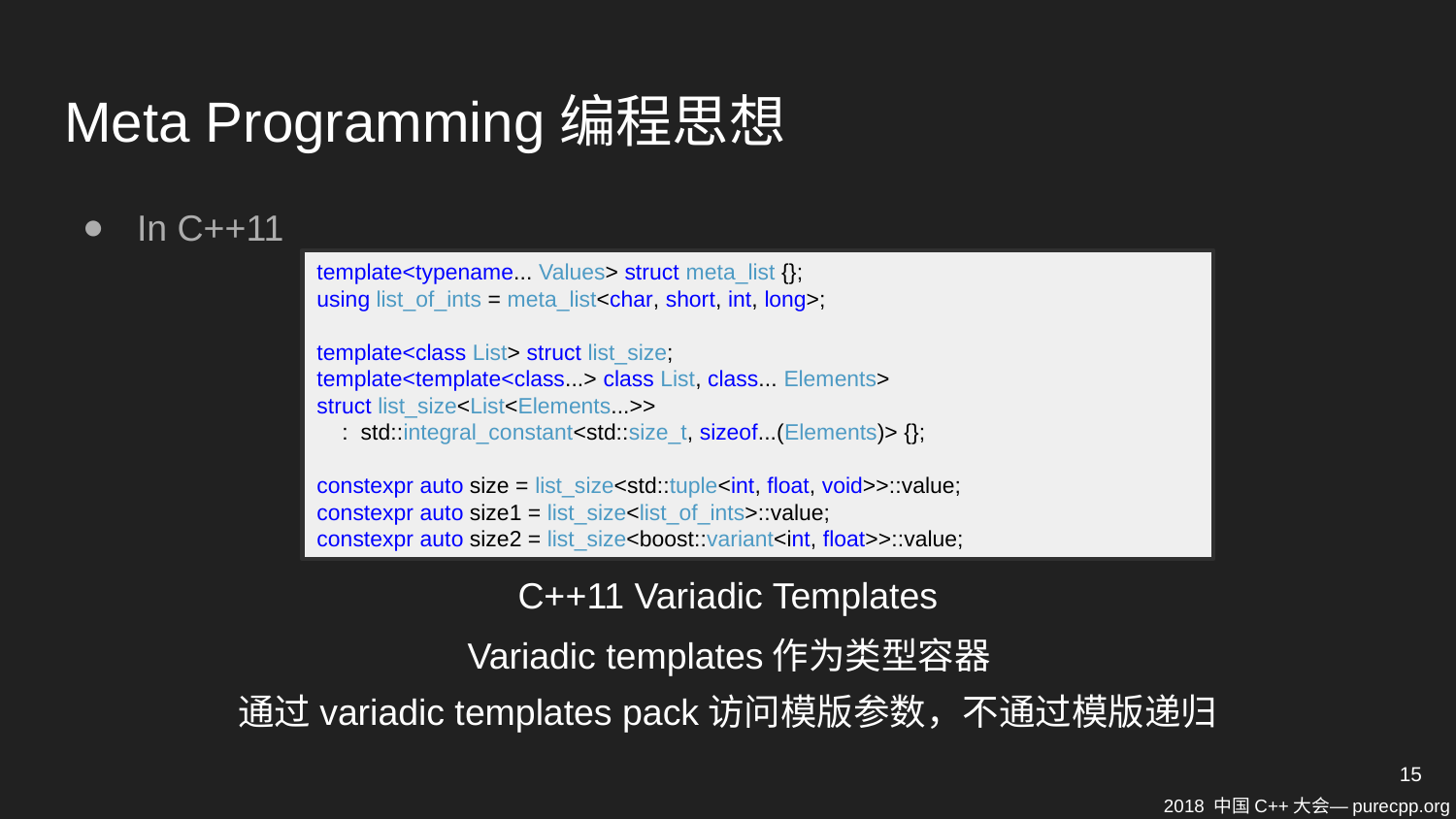

# Meta Programming编程思想
In C++11

template<typename... Values> struct meta_list {};
using list_of_ints = meta_list<char, short, int, long>;

template<class List> struct list_size;
template<template<class...> class List, class... Elements>
struct list_size<List<Elements...>>
    :  std::integral_constant<std::size_t, sizeof...(Elements)> {};

constexpr auto size = list_size<std::tuple<int, float, void>>::value;
constexpr auto size1 = list_size<list_of_ints>::value;
constexpr auto size2 = list_size<boost::variant<int, float>>::value;
C++11 Variadic Templates
Variadic templates作为类型容器
通过variadic templates pack访问模版参数，不通过模版递归
15